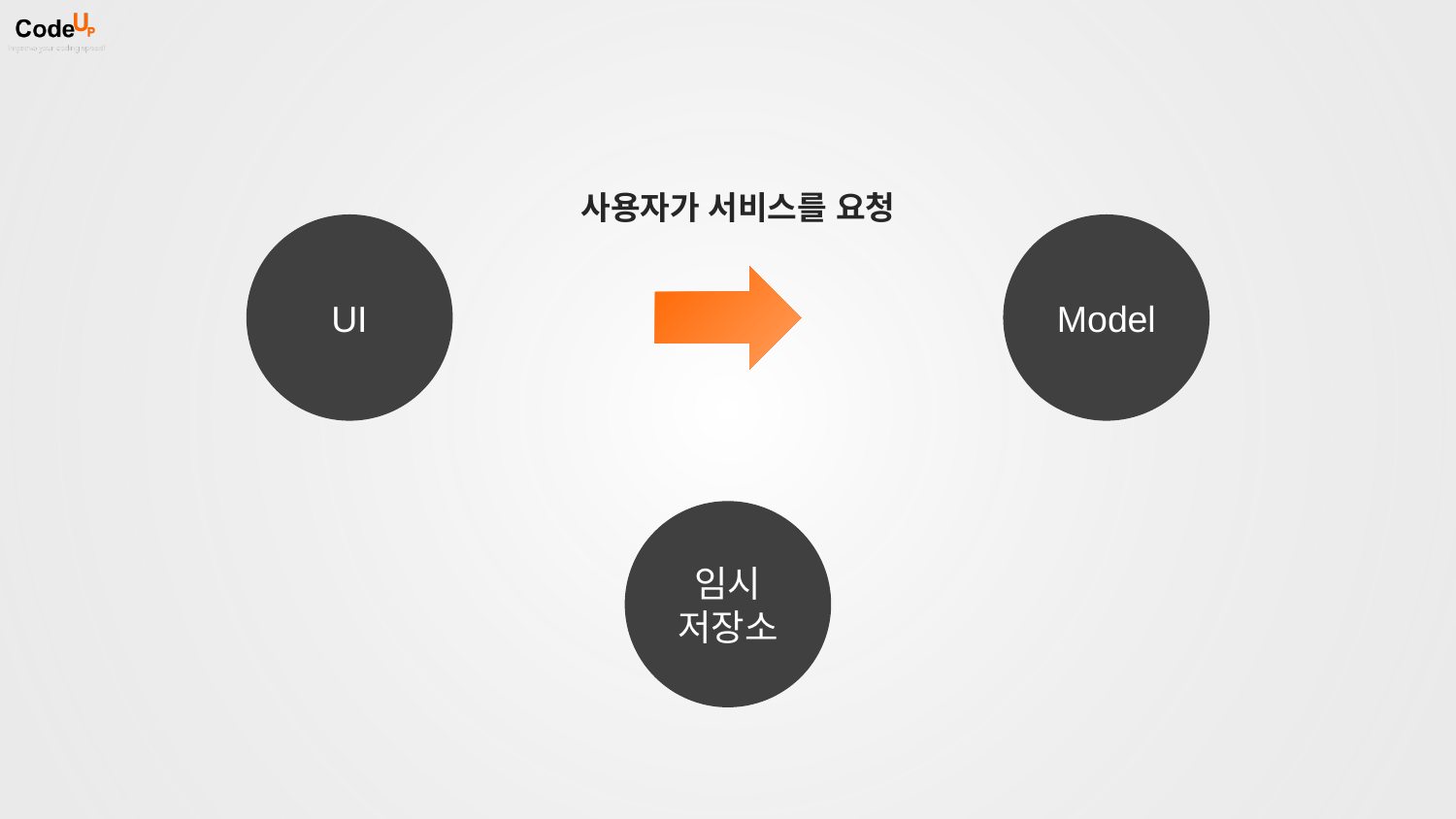

사용자가 서비스를 요청
UI
Model

임시
저장소